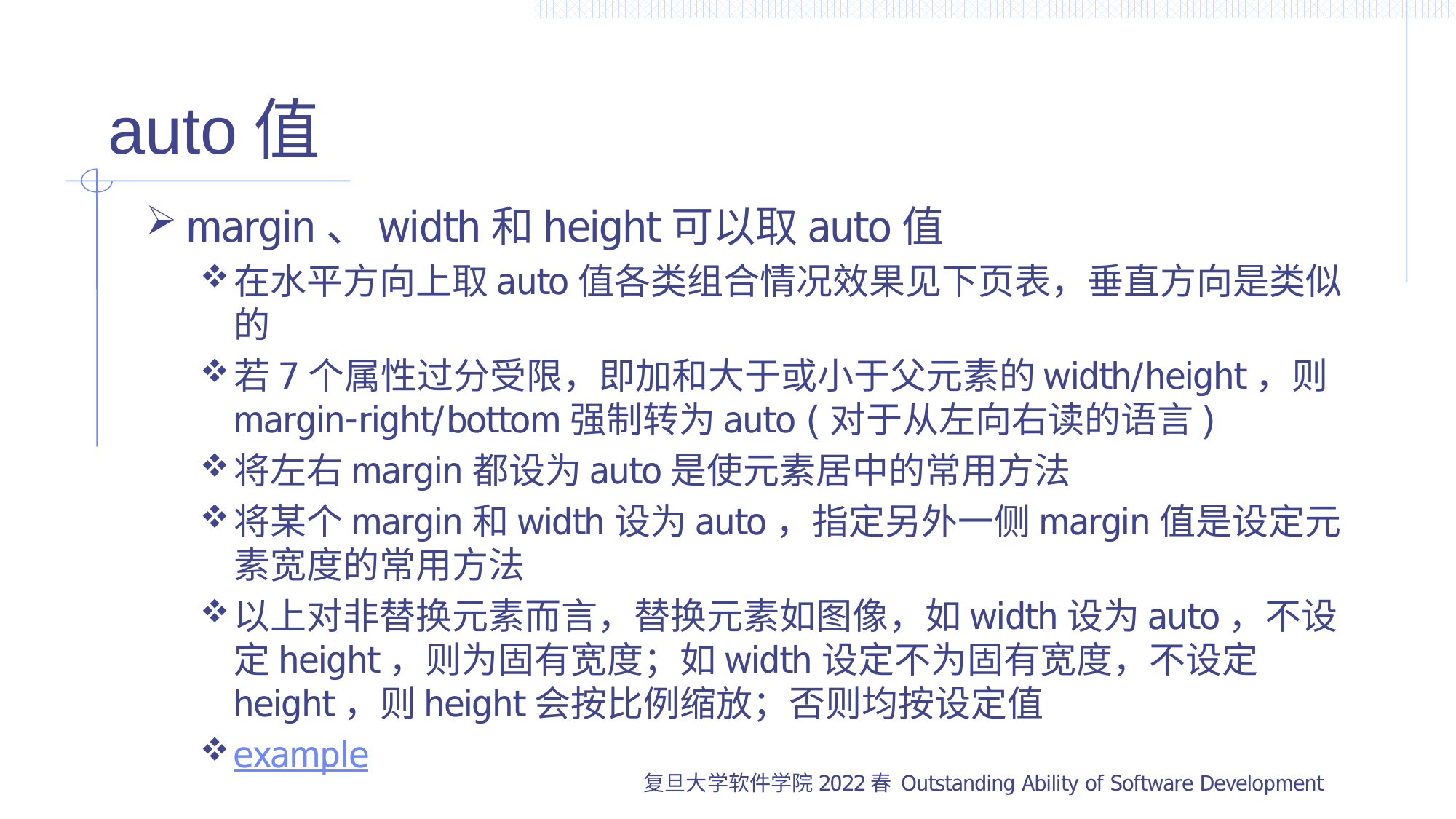

# auto值
margin、width和height可以取auto值
在水平方向上取auto值各类组合情况效果见下页表，垂直方向是类似的
若7个属性过分受限，即加和大于或小于父元素的width/height，则margin-right/bottom强制转为auto (对于从左向右读的语言)
将左右margin都设为auto是使元素居中的常用方法
将某个margin和width设为auto，指定另外一侧margin值是设定元素宽度的常用方法
以上对非替换元素而言，替换元素如图像，如width设为auto，不设定height，则为固有宽度；如width设定不为固有宽度，不设定height，则height会按比例缩放；否则均按设定值
example